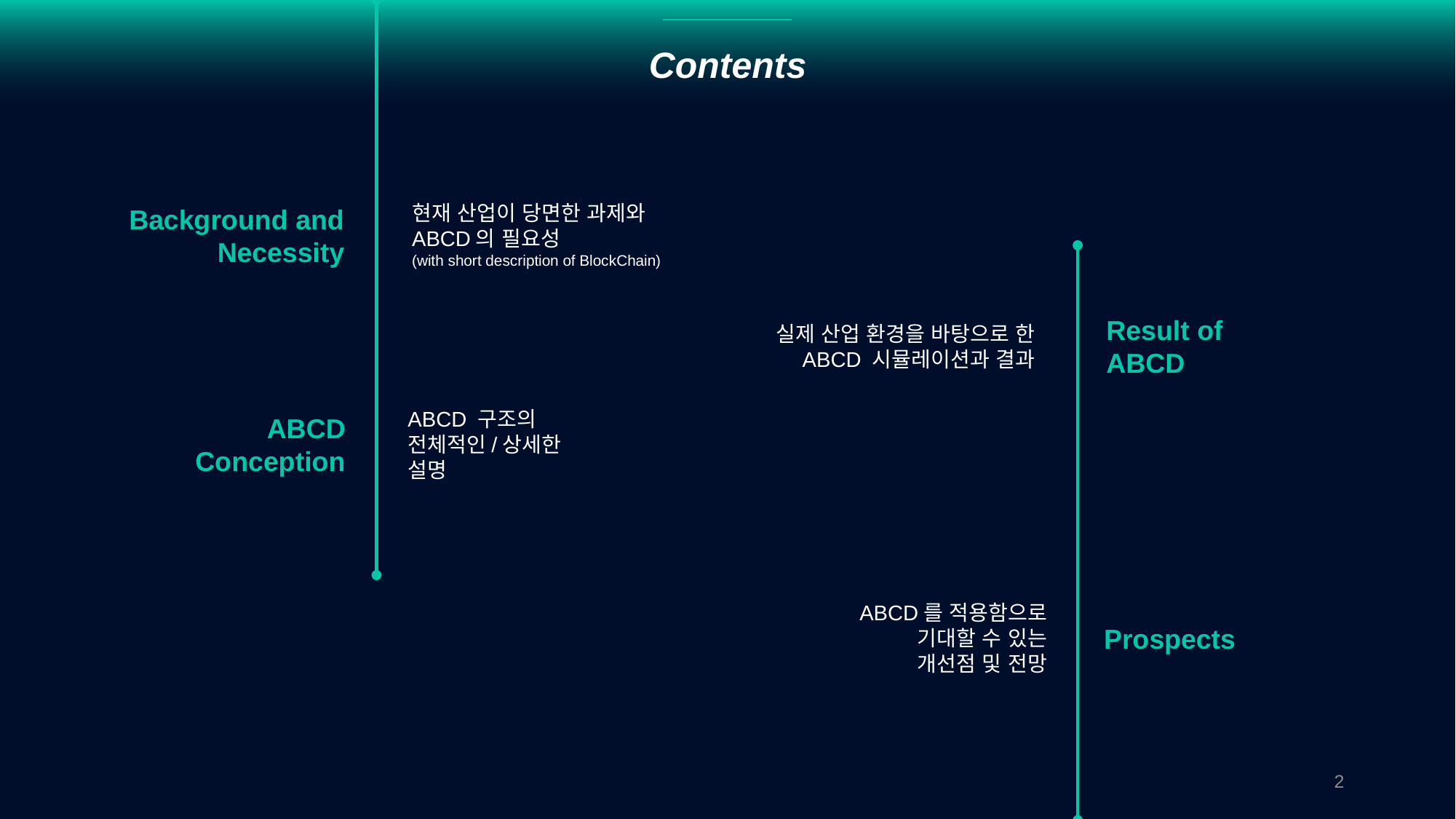

Contents
현재 산업이 당면한 과제와
ABCD의 필요성
(with short description of BlockChain)
Background and
Necessity
ABCD 구조의
전체적인/상세한
설명
ABCD
Conception
Result of
ABCD
실제 산업 환경을 바탕으로 한
ABCD 시뮬레이션과 결과
ABCD를 적용함으로
기대할 수 있는
개선점 및 전망
Prospects
2